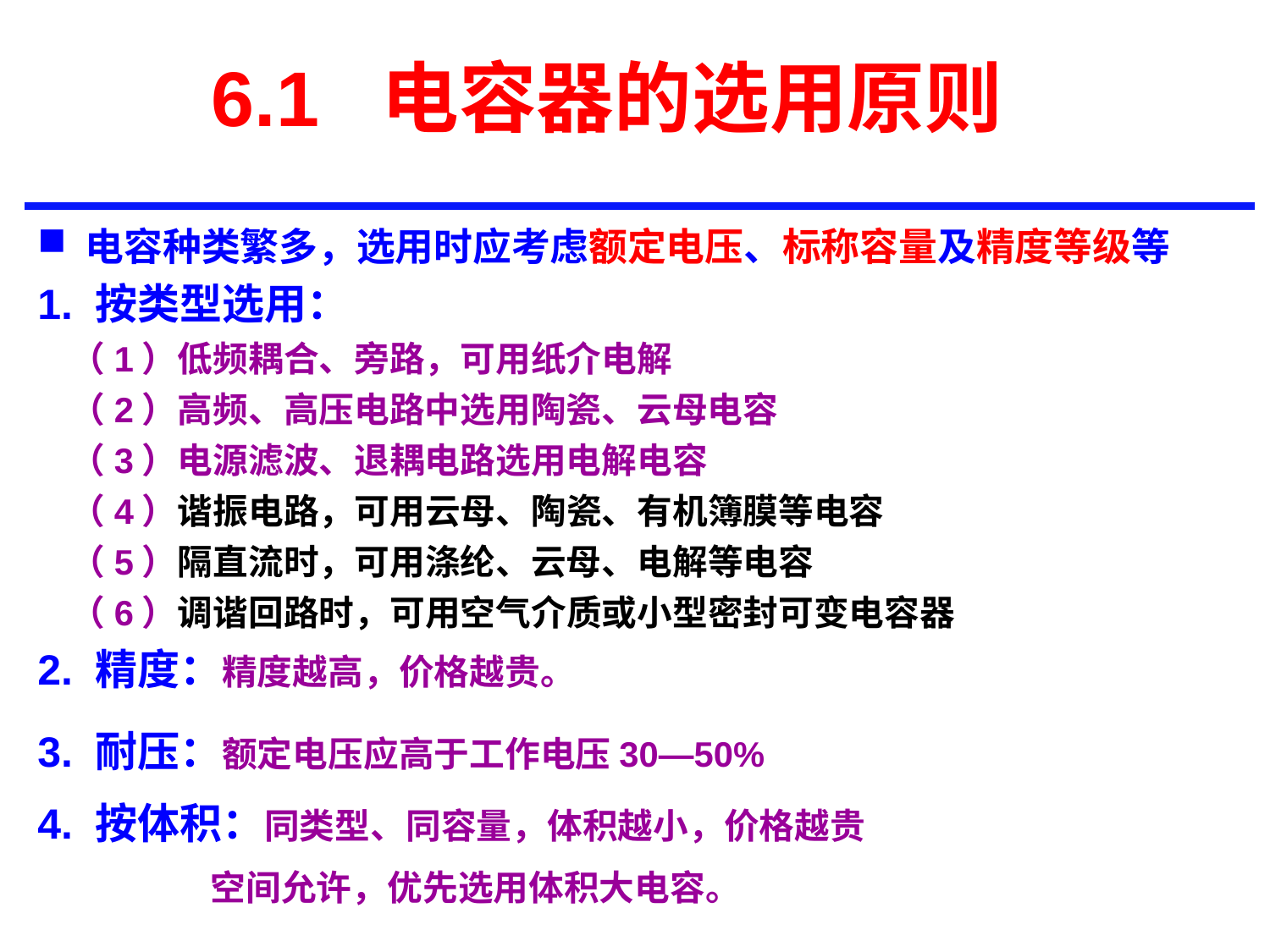

# 6.1  电容器的选用原则
电容种类繁多，选用时应考虑额定电压、标称容量及精度等级等
1. 按类型选用：
   （1）低频耦合、旁路，可用纸介电解
   （2）高频、高压电路中选用陶瓷、云母电容
   （3）电源滤波、退耦电路选用电解电容
   （4）谐振电路，可用云母、陶瓷、有机簿膜等电容
   （5）隔直流时，可用涤纶、云母、电解等电容
   （6）调谐回路时，可用空气介质或小型密封可变电容器
2. 精度：精度越高，价格越贵。
3. 耐压：额定电压应高于工作电压30—50%
4. 按体积：同类型、同容量，体积越小，价格越贵
                     空间允许，优先选用体积大电容。